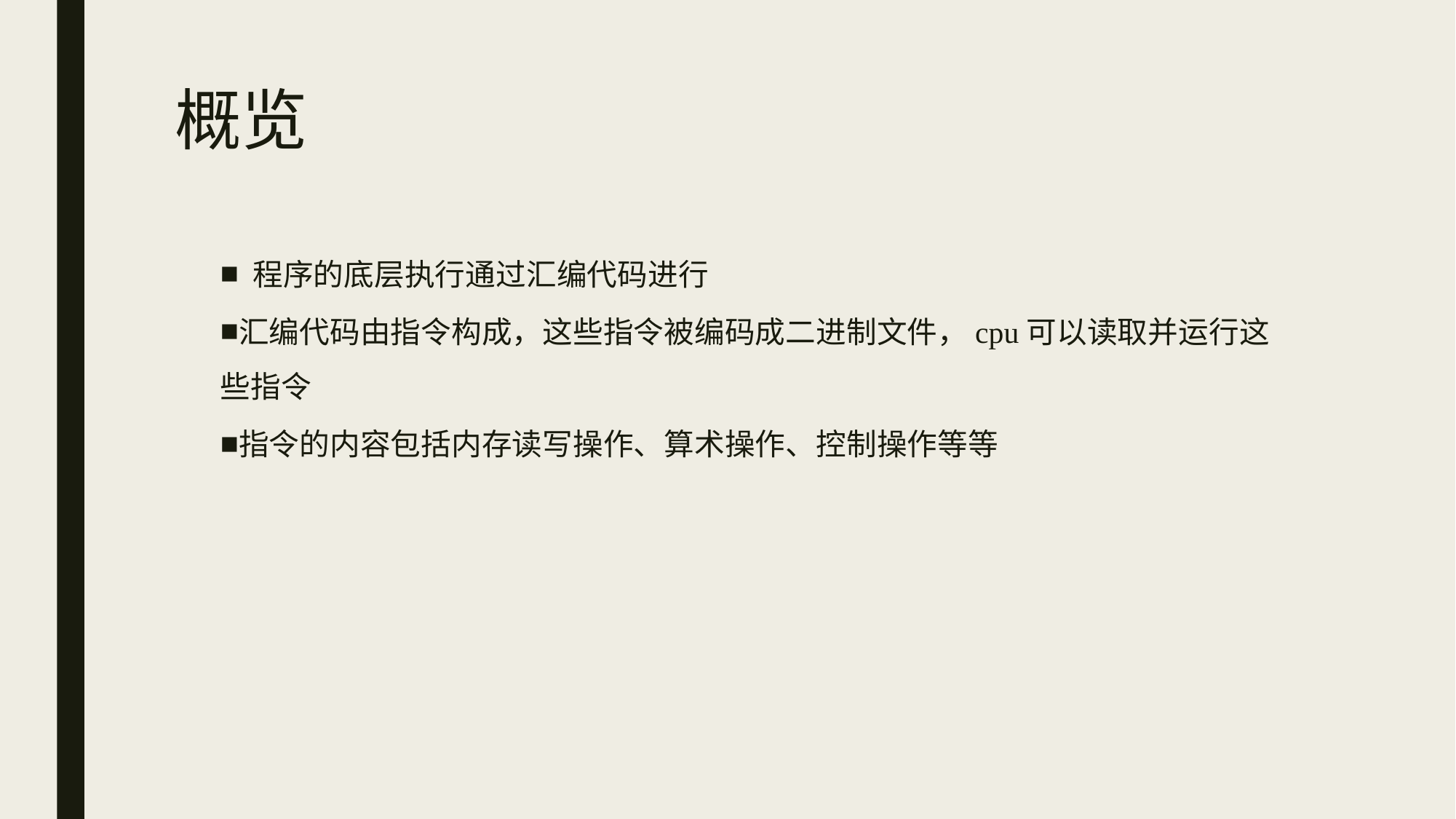

# 概览
 程序的底层执行通过汇编代码进行
汇编代码由指令构成，这些指令被编码成二进制文件，cpu可以读取并运行这些指令
指令的内容包括内存读写操作、算术操作、控制操作等等